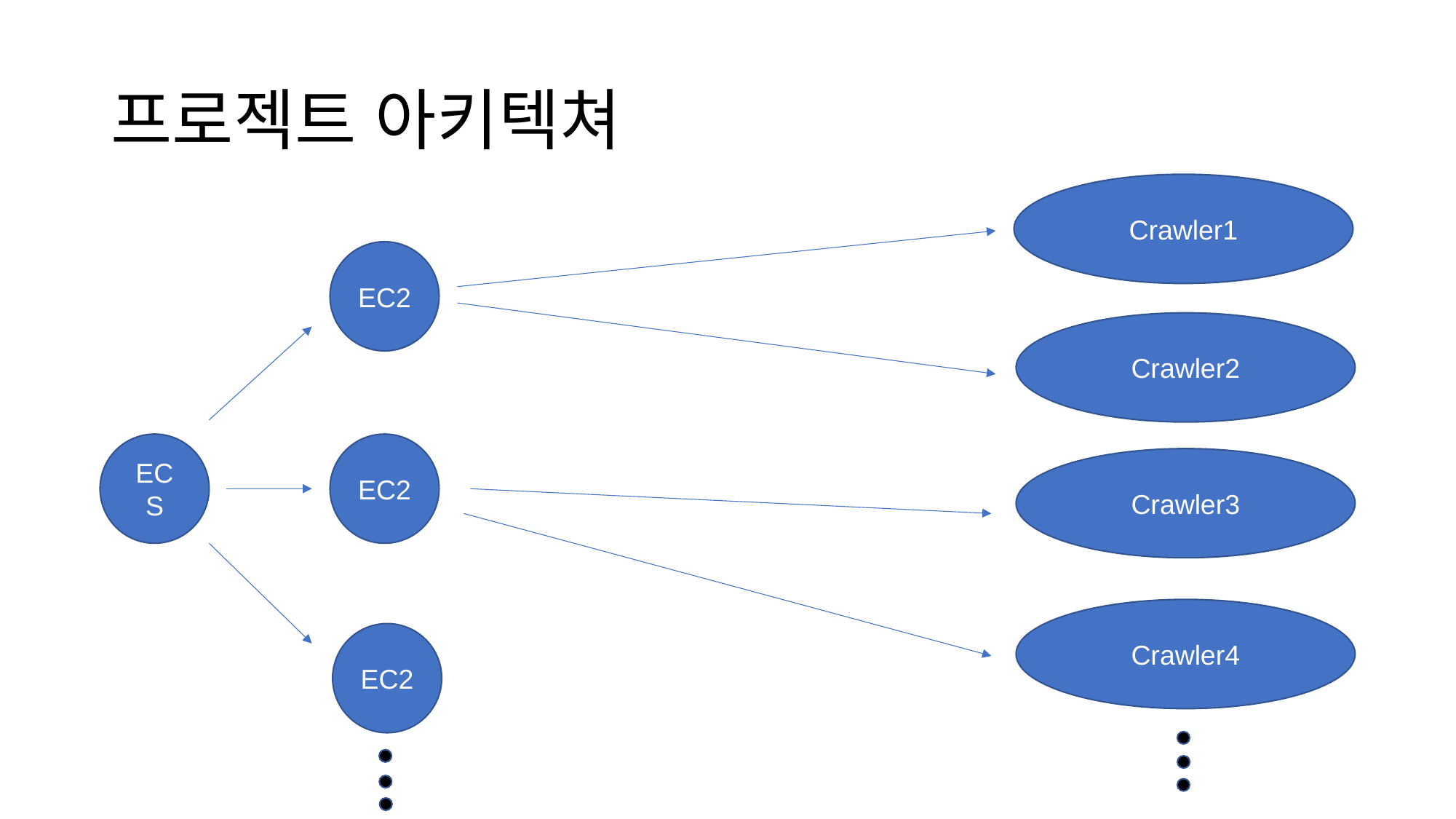

# 프로젝트 아키텍쳐
Crawler1
EC2
Crawler2
ECS
EC2
Crawler3
Crawler4
EC2